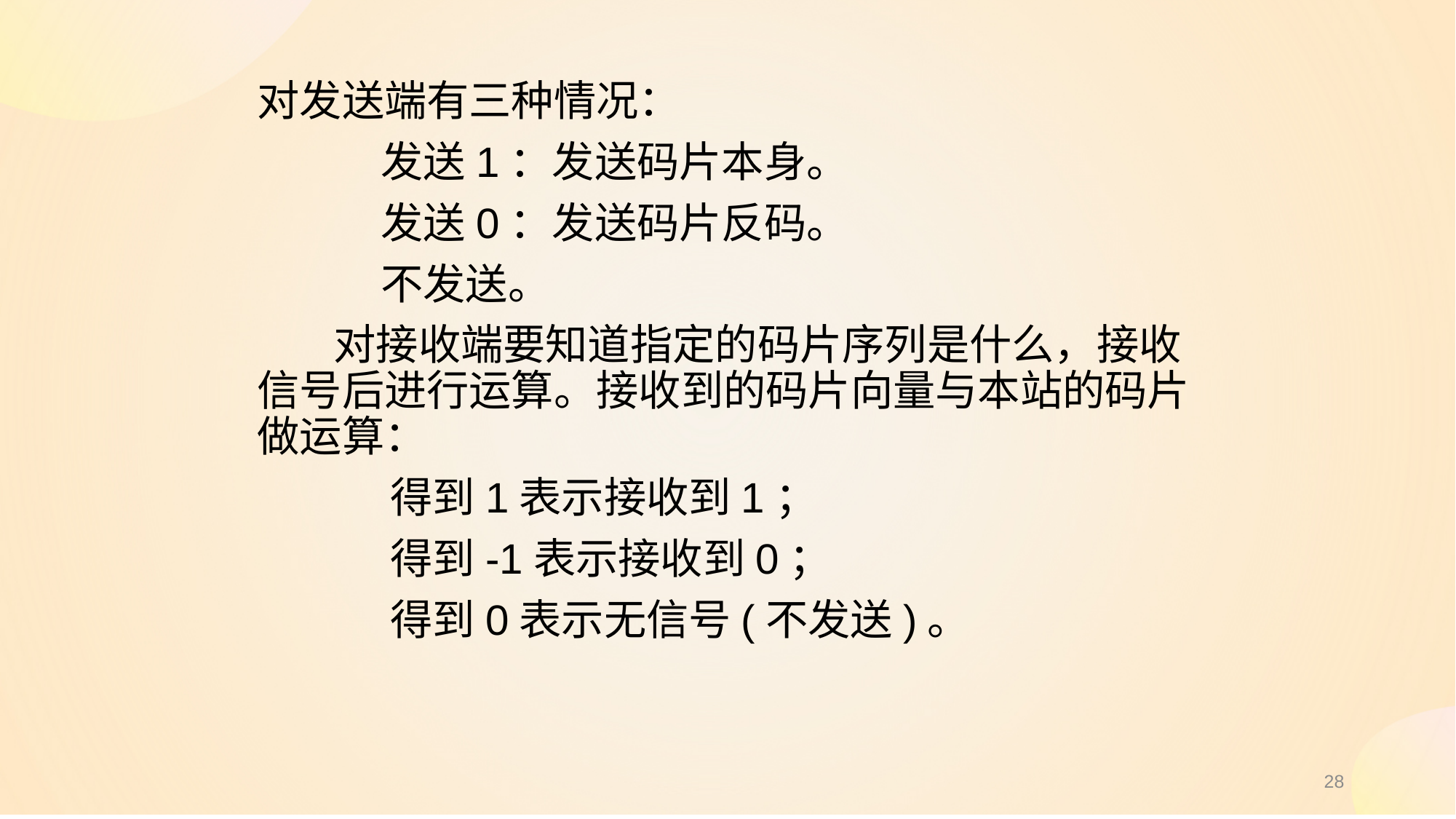

对发送端有三种情况：
            发送1：发送码片本身。
            发送0：发送码片反码。
            不发送。
       对接收端要知道指定的码片序列是什么，接收信号后进行运算。接收到的码片向量与本站的码片做运算：
             得到1表示接收到1；
             得到-1表示接收到0；
             得到0表示无信号(不发送)。

28